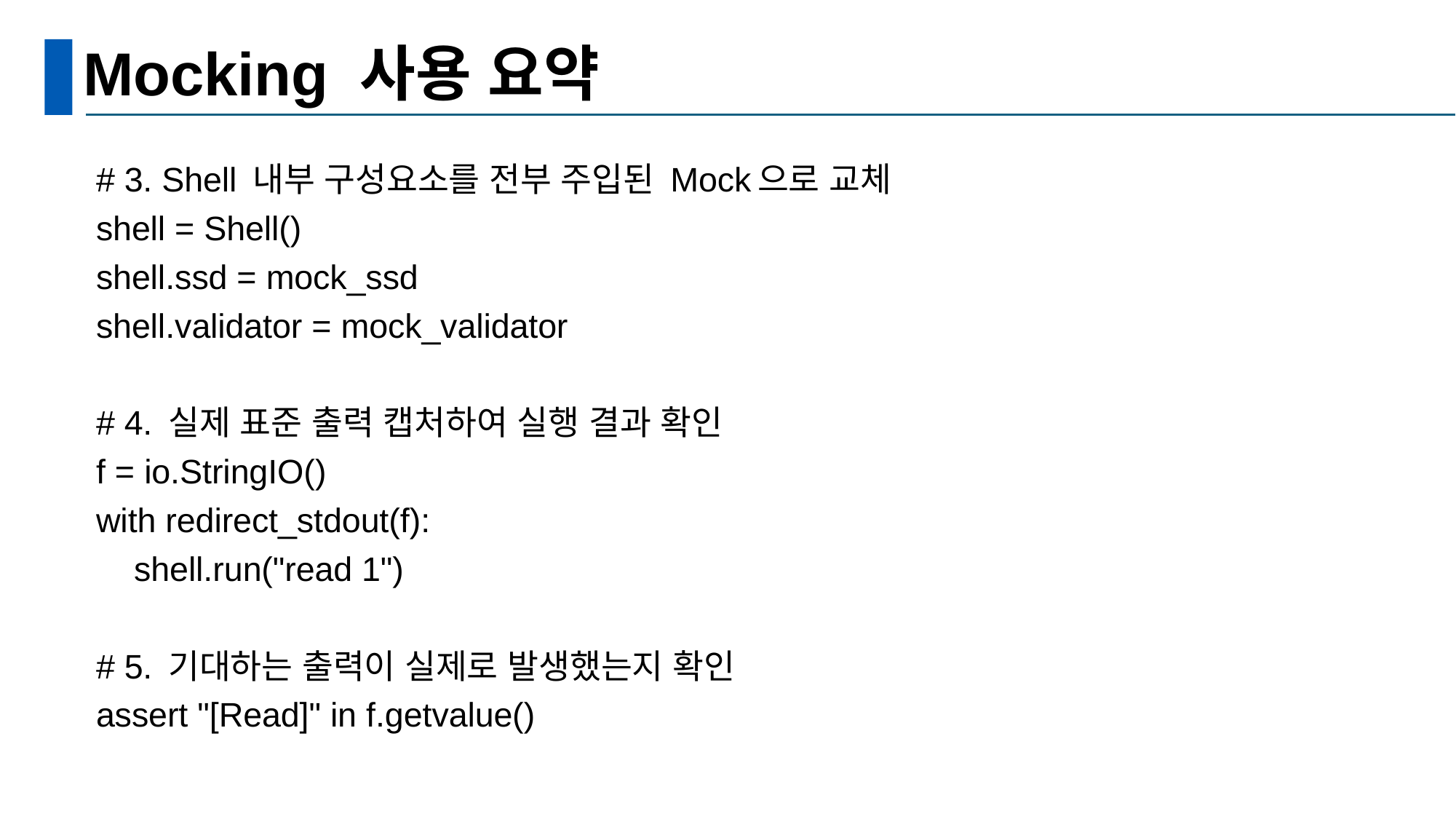

# Mocking 사용 요약
# 3. Shell 내부 구성요소를 전부 주입된 Mock으로 교체
shell = Shell()
shell.ssd = mock_ssd
shell.validator = mock_validator

# 4. 실제 표준 출력 캡처하여 실행 결과 확인
f = io.StringIO()
with redirect_stdout(f):
    shell.run("read 1")

# 5. 기대하는 출력이 실제로 발생했는지 확인
assert "[Read]" in f.getvalue()